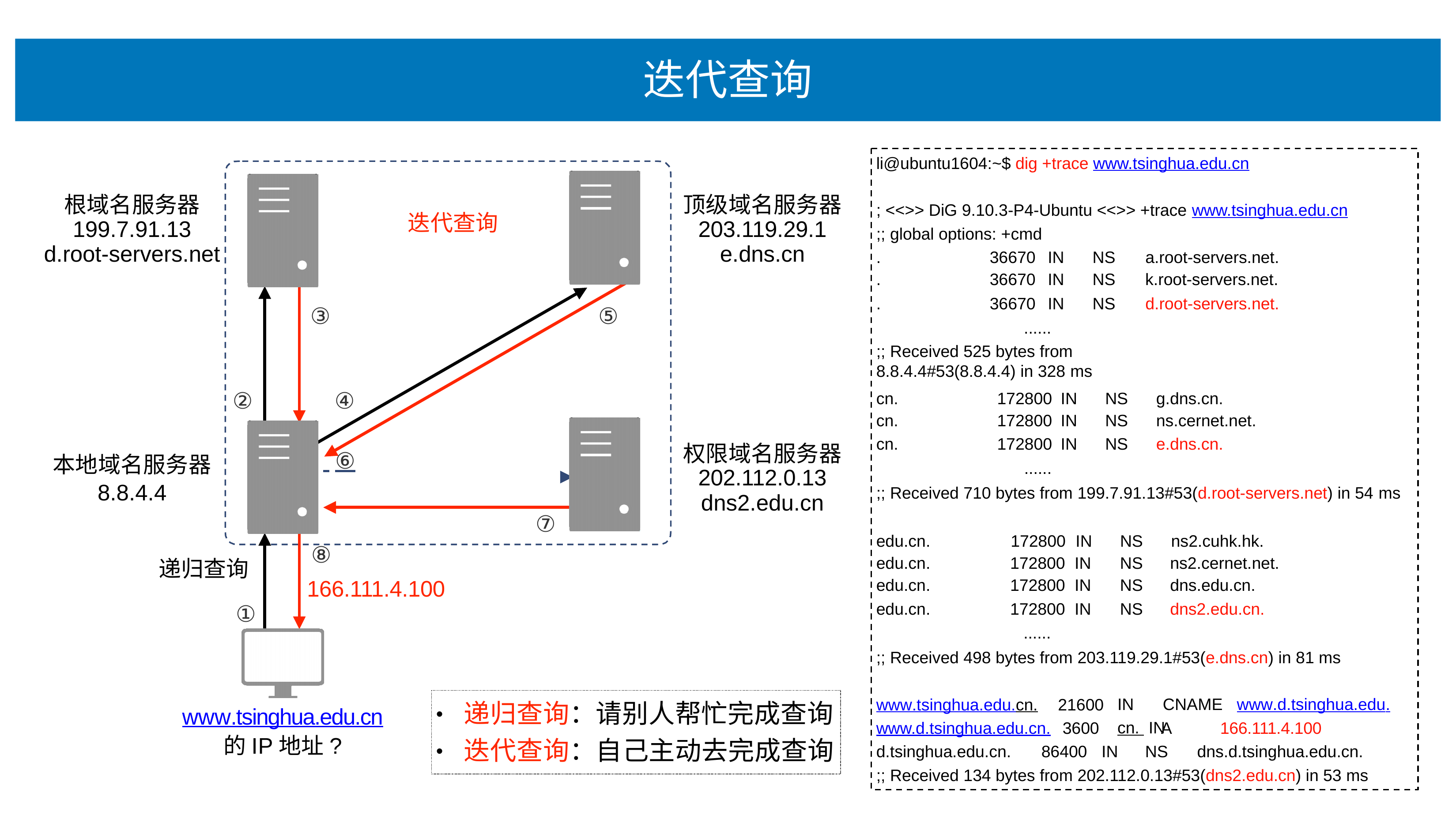

# 迭代查询

li@ubuntu1604:~$ dig +trace www.tsinghua.edu.cn

根域名服务器
199.7.91.13
d.root-servers.net
顶级域名服务器
203.119.29.1
e.dns.cn
; <<>> DiG 9.10.3-P4-Ubuntu <<>> +trace www.tsinghua.edu.cn
;; global options: +cmd
迭代查询
| . 36670 | IN | NS | a.root-servers.net. |
| --- | --- | --- | --- |
| . 36670 | IN | NS | k.root-servers.net. |
| . 36670 | IN | NS | d.root-servers.net. |

③
⑤
......
;; Received 525 bytes from 8.8.4.4#53(8.8.4.4) in 328 ms
②
④
| cn. | 172800 | IN | NS | g.dns.cn. |
| --- | --- | --- | --- | --- |
| cn. | 172800 | IN | NS | ns.cernet.net. |
| cn. | 172800 | IN | NS | e.dns.cn. |
|  | ...... |  |  |  |

权限域名服务器
202.112.0.13
dns2.edu.cn

 ⑥
本地域名服务器
8.8.4.4

;; Received 710 bytes from 199.7.91.13#53(d.root-servers.net) in 54 ms

edu.cn.	172800	IN	NS	ns2.cuhk.hk.

⑦
⑧
166.111.4.100

递归查询
①
| edu.cn. | 172800 | IN | NS | ns2.cernet.net. |
| --- | --- | --- | --- | --- |
| edu.cn. | 172800 | IN | NS | dns.edu.cn. |
| edu.cn. | 172800 | IN | NS | dns2.edu.cn. |
|  | ...... |  |  |  |

;; Received 498 bytes from 203.119.29.1#53(e.dns.cn) in 81 ms
•
•
www.tsinghua.edu.cn.	21600
www.d.tsinghua.edu.cn.	3600
IN	CNAME	www.d.tsinghua.edu.cn.  IN

递归查询：请别⼈帮忙完成查询 迭代查询：⾃⼰主动去完成查询
www.tsinghua.edu.cn
的IP地址?
A	166.111.4.100
NS	dns.d.tsinghua.edu.cn.
d.tsinghua.edu.cn.	86400	IN
;; Received 134 bytes from 202.112.0.13#53(dns2.edu.cn) in 53 ms